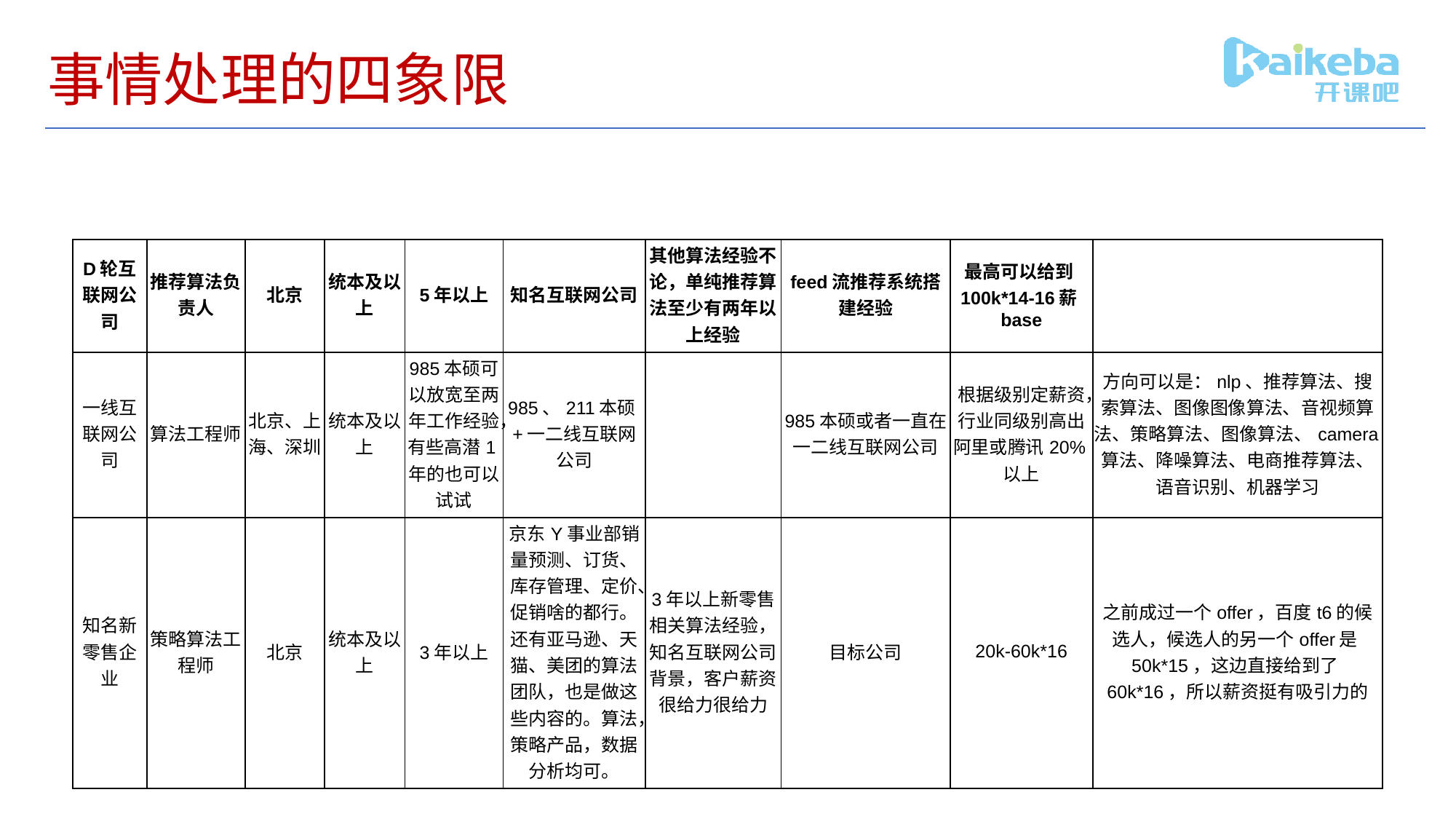

# 事情处理的四象限
| D轮互联网公司 | 推荐算法负责人 | 北京 | 统本及以上 | 5年以上 | 知名互联网公司 | 其他算法经验不论，单纯推荐算法至少有两年以上经验 | feed流推荐系统搭建经验 | 最高可以给到100k\*14-16薪base |  |
| --- | --- | --- | --- | --- | --- | --- | --- | --- | --- |
| 一线互联网公司 | 算法工程师 | 北京、上海、深圳 | 统本及以上 | 985本硕可以放宽至两年工作经验，有些高潜1年的也可以试试 | 985、211本硕+一二线互联网公司 |  | 985本硕或者一直在一二线互联网公司 | 根据级别定薪资，行业同级别高出阿里或腾讯20%以上 | 方向可以是：nlp、推荐算法、搜索算法、图像图像算法、音视频算法、策略算法、图像算法、camera算法、降噪算法、电商推荐算法、语音识别、机器学习 |
| 知名新零售企业 | 策略算法工程师 | 北京 | 统本及以上 | 3年以上 | 京东Y事业部销量预测、订货、库存管理、定价、促销啥的都行。还有亚马逊、天猫、美团的算法团队，也是做这些内容的。算法，策略产品，数据分析均可。 | 3年以上新零售相关算法经验，知名互联网公司背景，客户薪资很给力很给力 | 目标公司 | 20k-60k\*16 | 之前成过一个offer，百度t6的候选人，候选人的另一个offer是50k\*15，这边直接给到了60k\*16，所以薪资挺有吸引力的 |